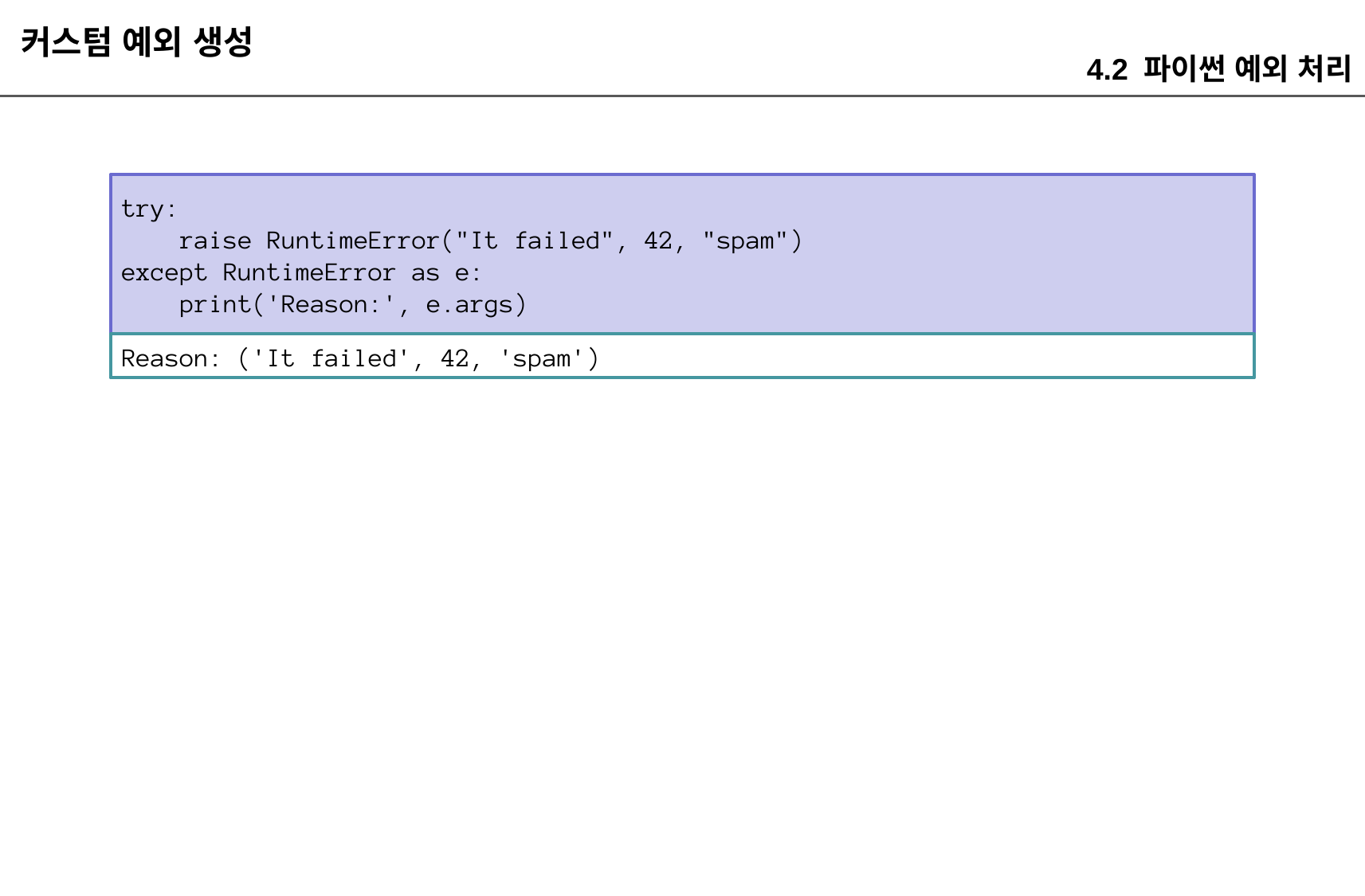

커스텀 예외 생성
4.2 파이썬 예외 처리
try:
    raise RuntimeError("It failed", 42, "spam")
except RuntimeError as e:
    print('Reason:', e.args)
Reason: ('It failed', 42, 'spam')